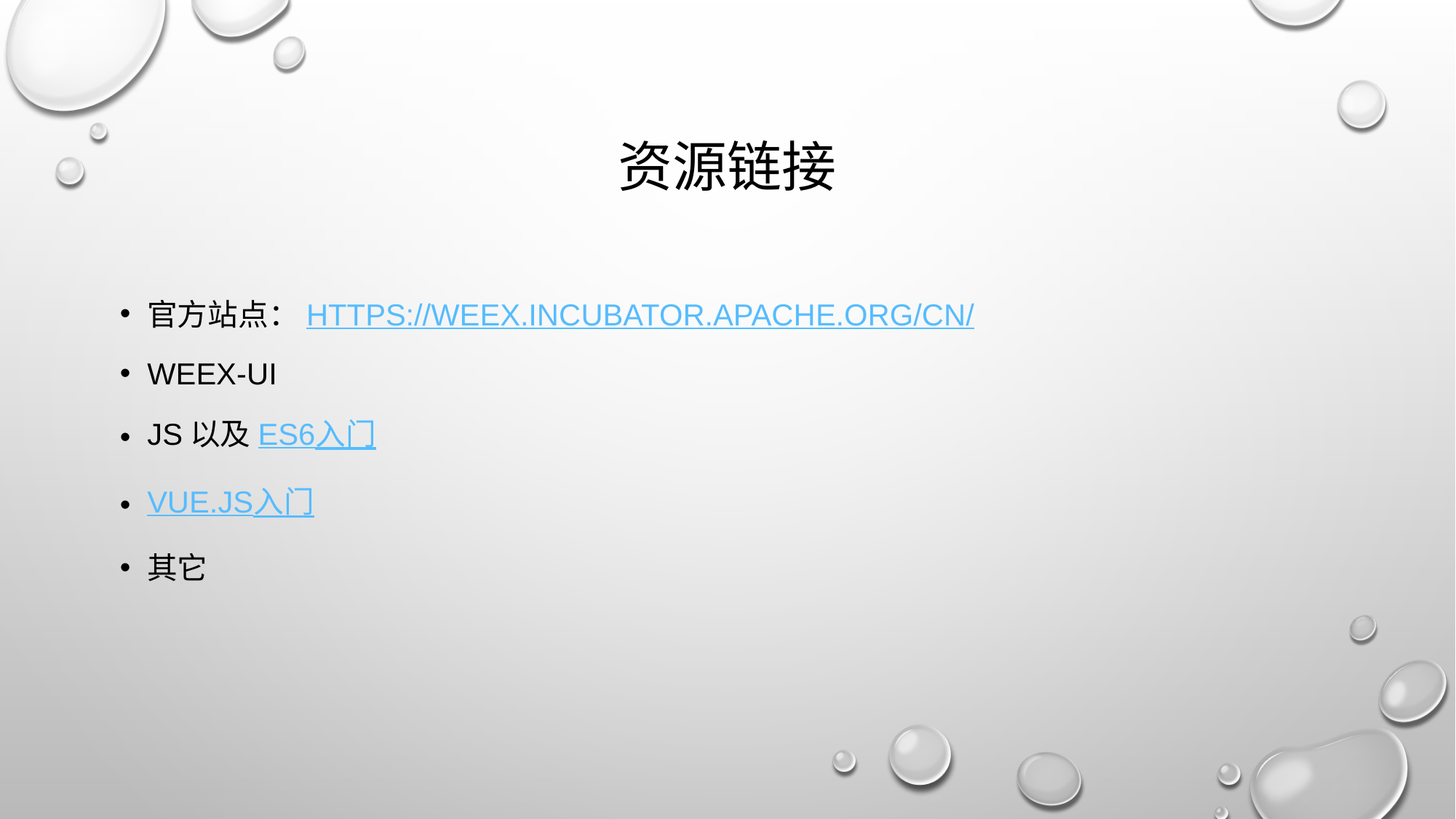

# 资源链接
官方站点：https://weex.incubator.apache.org/cn/
Weex-ui
JS以及ES6入门
Vue.js入门
其它